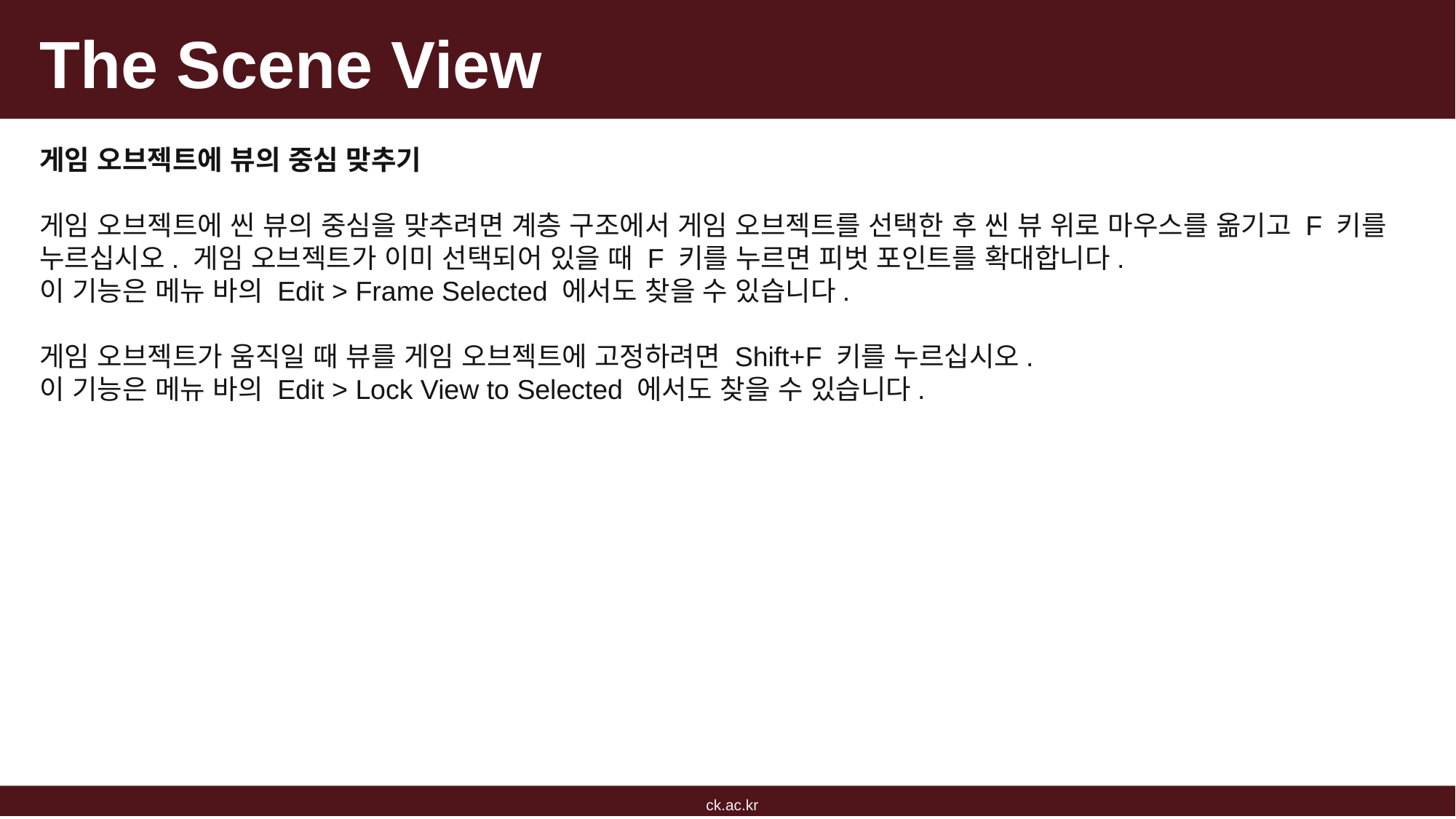

# The Scene View
게임 오브젝트에 뷰의 중심 맞추기

게임 오브젝트에 씬 뷰의 중심을 맞추려면 계층 구조에서 게임 오브젝트를 선택한 후 씬 뷰 위로 마우스를 옮기고 F 키를 누르십시오. 게임 오브젝트가 이미 선택되어 있을 때 F 키를 누르면 피벗 포인트를 확대합니다.
이 기능은 메뉴 바의 Edit > Frame Selected 에서도 찾을 수 있습니다.

게임 오브젝트가 움직일 때 뷰를 게임 오브젝트에 고정하려면 Shift+F 키를 누르십시오.
이 기능은 메뉴 바의 Edit > Lock View to Selected 에서도 찾을 수 있습니다.
ck.ac.kr